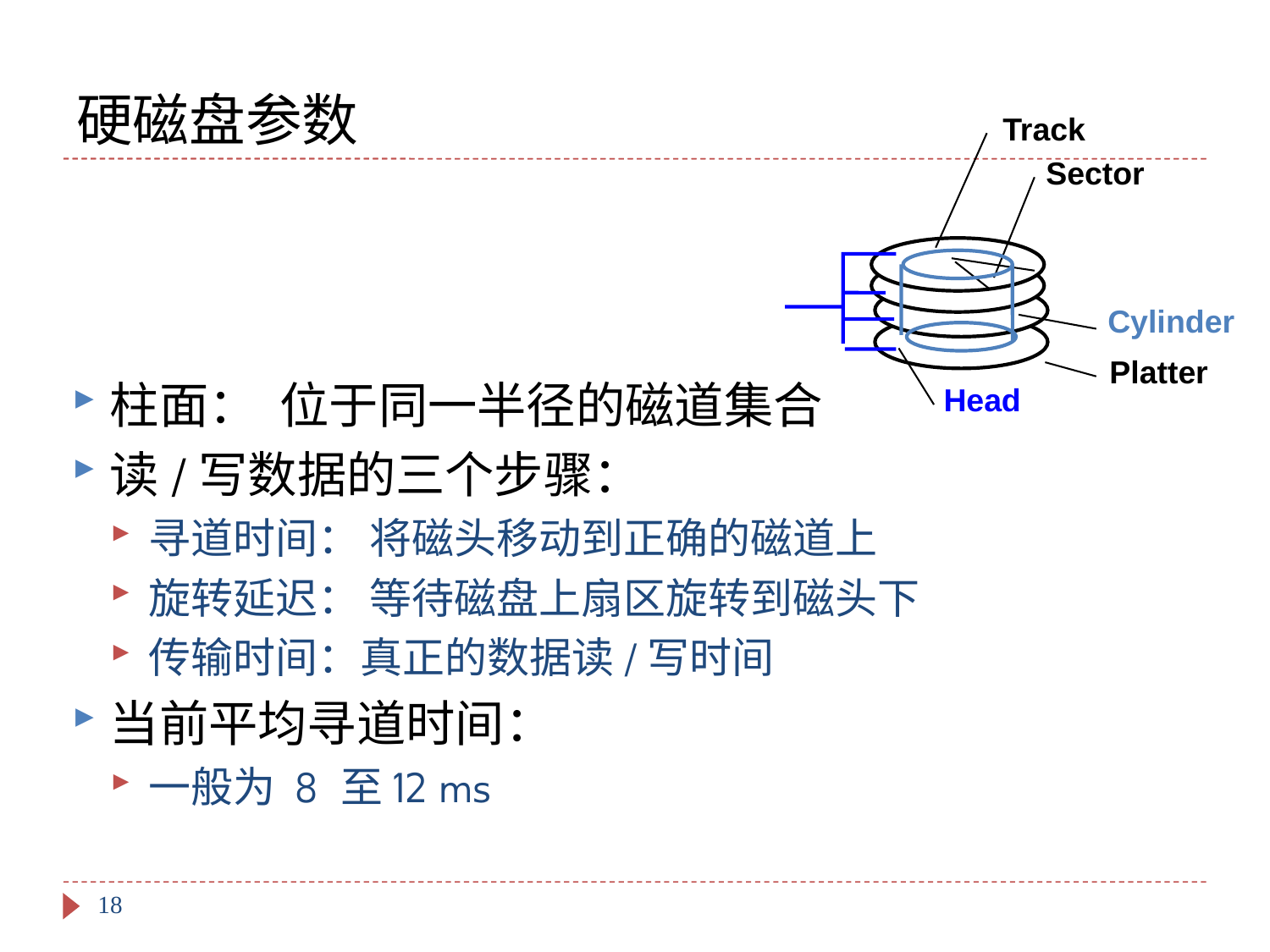

# 硬磁盘参数
Track

Sector

Cylinder

Platter

柱面：  位于同一半径的磁道集合
读/写数据的三个步骤：
寻道时间： 将磁头移动到正确的磁道上
旋转延迟： 等待磁盘上扇区旋转到磁头下
传输时间：真正的数据读/写时间
当前平均寻道时间：
一般为 8 至12 ms

Head
18